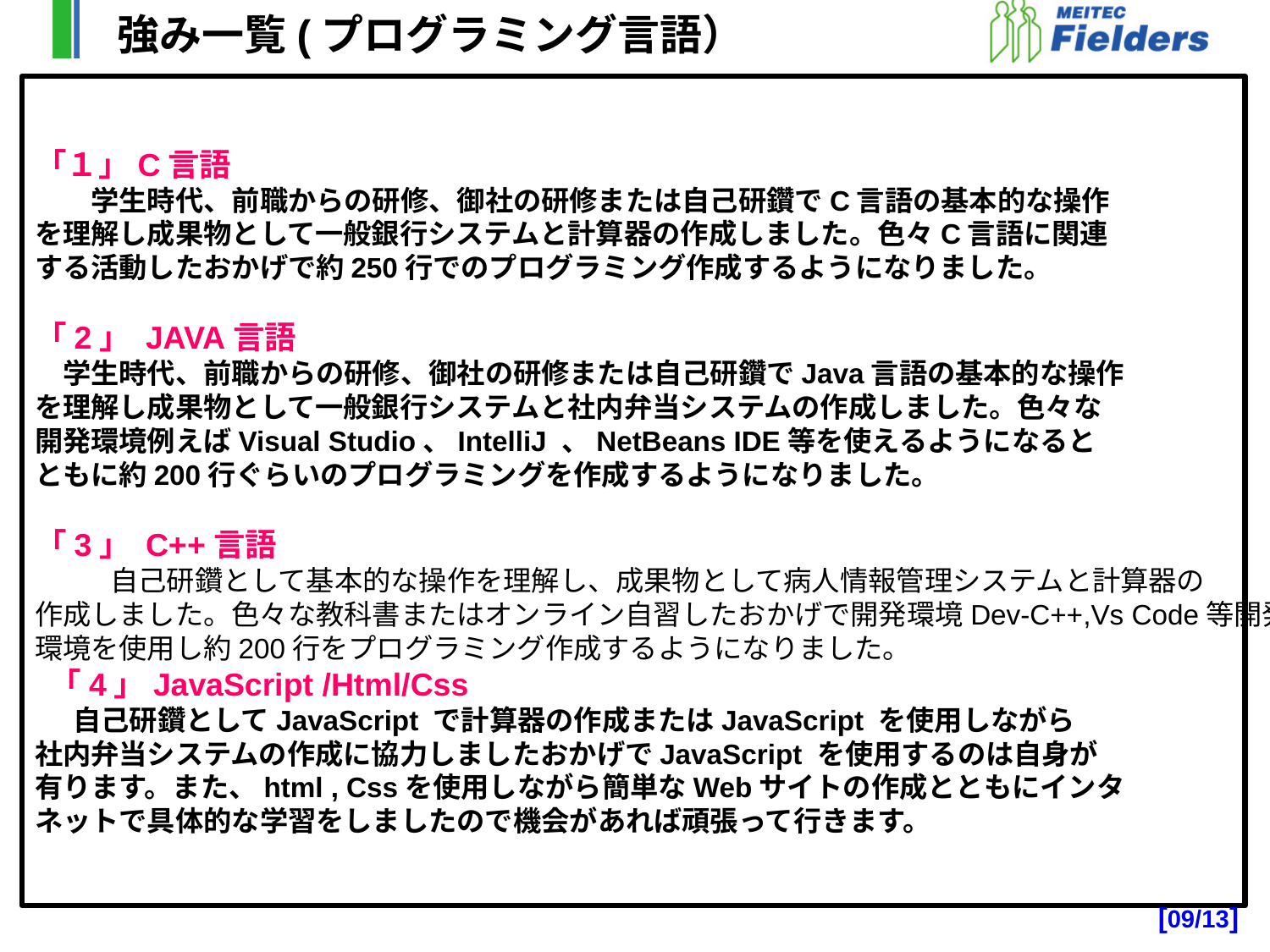

強み一覧(プログラミング言語）
「１」C言語
　　学生時代、前職からの研修、御社の研修または自己研鑽でC言語の基本的な操作
を理解し成果物として一般銀行システムと計算器の作成しました。色々C言語に関連
する活動したおかげで約250行でのプログラミング作成するようになりました。

「2」 JAVA言語
　学生時代、前職からの研修、御社の研修または自己研鑽でJava言語の基本的な操作
を理解し成果物として一般銀行システムと社内弁当システムの作成しました。色々な
開発環境例えばVisual Studio、IntelliJ 、NetBeans IDE等を使えるようになると
ともに約200行ぐらいのプログラミングを作成するようになりました。

「3」 C++言語
  　　自己研鑽として基本的な操作を理解し、成果物として病人情報管理システムと計算器の
作成しました。色々な教科書またはオンライン自習したおかげで開発環境Dev-C++,Vs Code等開発
環境を使用し約200行をプログラミング作成するようになりました。
 「4」JavaScript /Html/Css
     自己研鑽としてJavaScript で計算器の作成またはJavaScript を使用しながら
社内弁当システムの作成に協力しましたおかげでJavaScript を使用するのは自身が
有ります。また、html , Cssを使用しながら簡単なWebサイトの作成とともにインタ
ネットで具体的な学習をしましたので機会があれば頑張って行きます。
[09/13]